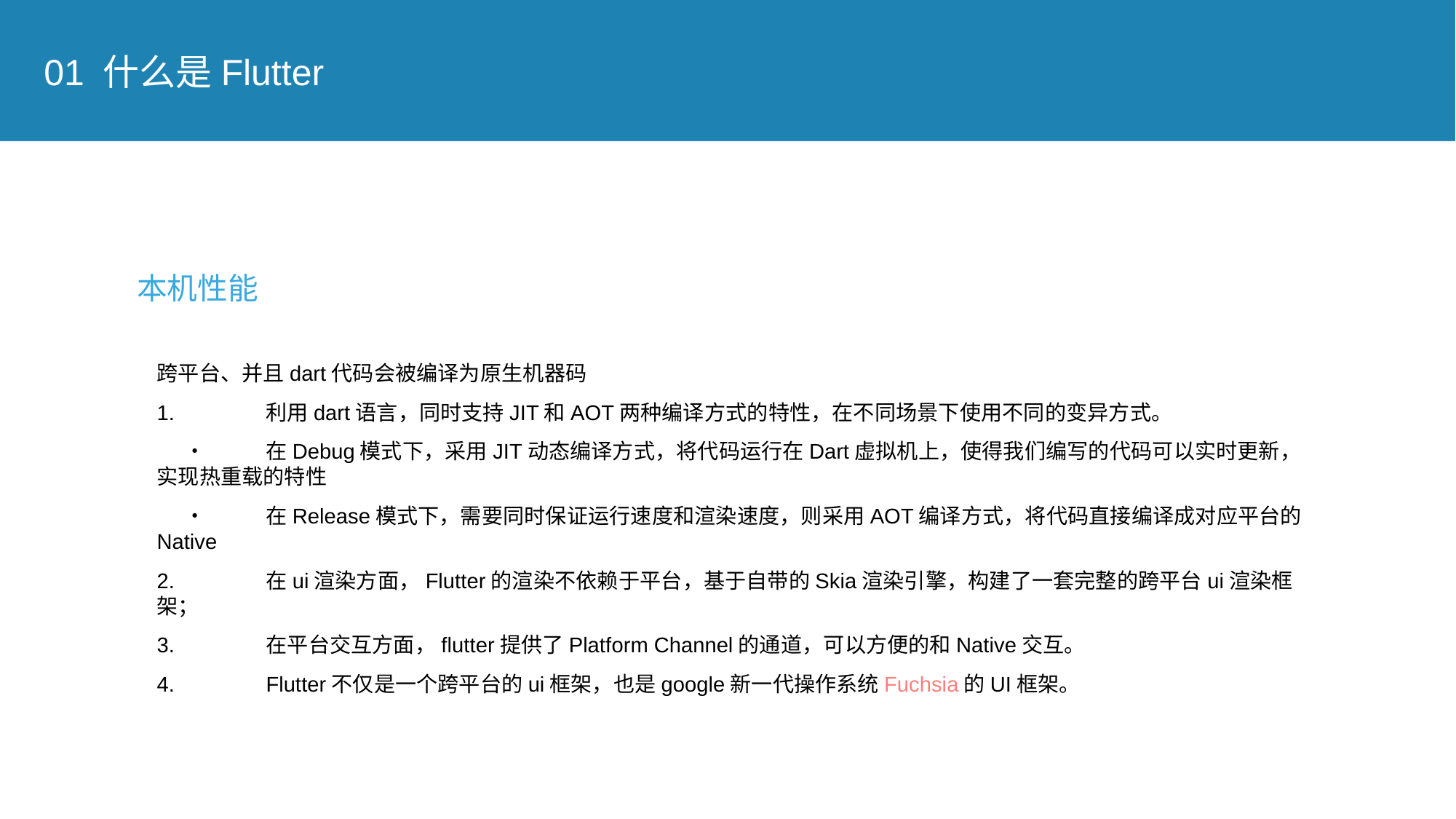

01 什么是Flutter
本机性能
跨平台、并且dart代码会被编译为原生机器码
1.	利用dart语言，同时支持JIT和AOT两种编译方式的特性，在不同场景下使用不同的变异方式。
•	在Debug模式下，采用JIT动态编译方式，将代码运行在Dart虚拟机上，使得我们编写的代码可以实时更新，实现热重载的特性
•	在Release模式下，需要同时保证运行速度和渲染速度，则采用AOT编译方式，将代码直接编译成对应平台的Native
2.	在ui渲染方面，Flutter的渲染不依赖于平台，基于自带的Skia渲染引擎，构建了一套完整的跨平台ui渲染框架；
3.	在平台交互方面，flutter提供了Platform Channel的通道，可以方便的和Native交互。
4.	Flutter不仅是一个跨平台的ui框架，也是google新一代操作系统Fuchsia的UI框架。